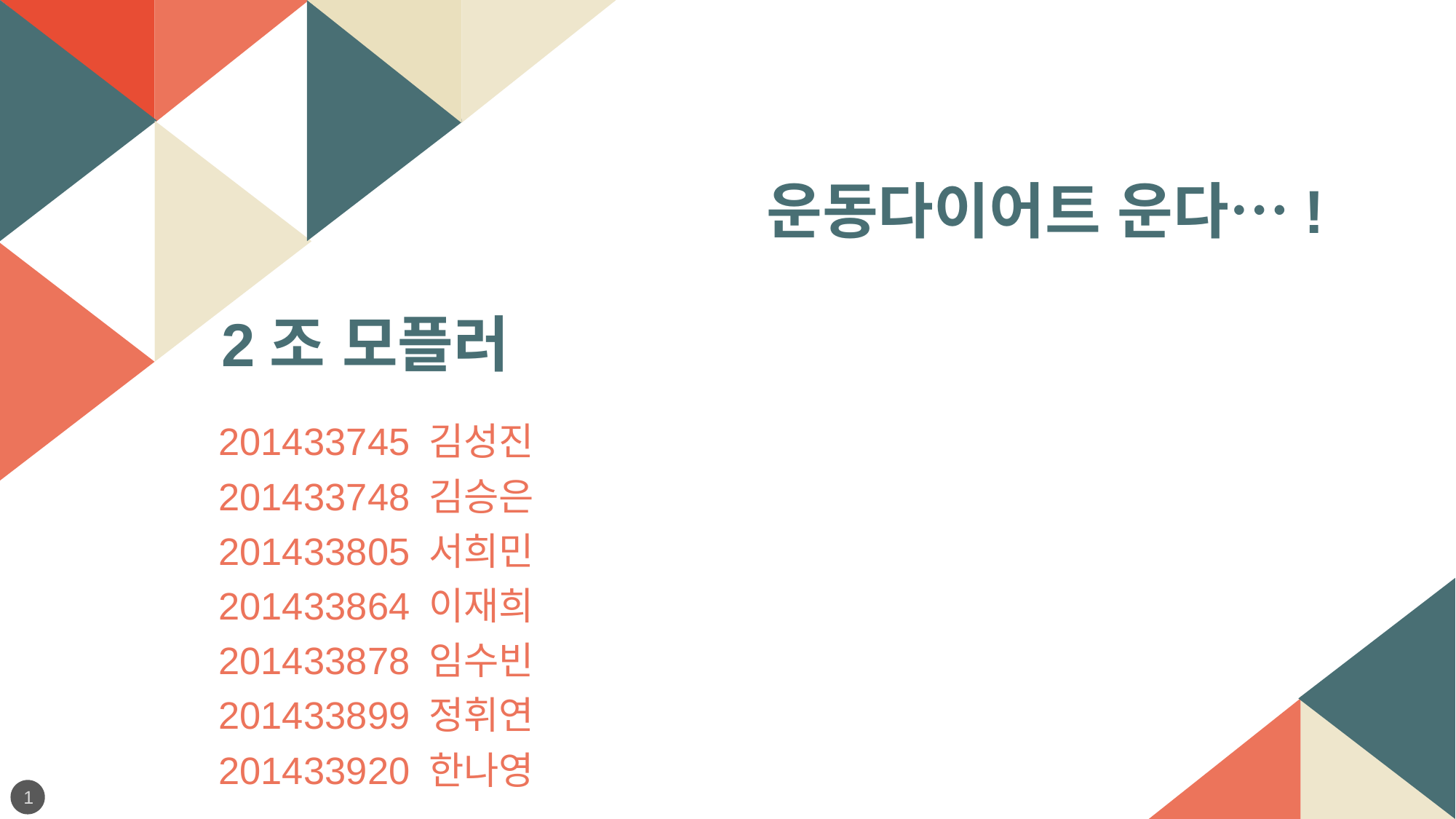

운동다이어트 운다…!
2조 모플러

201433745 김성진
201433748 김승은
201433805 서희민
201433864 이재희
201433878 임수빈
201433899 정휘연
201433920 한나영
1